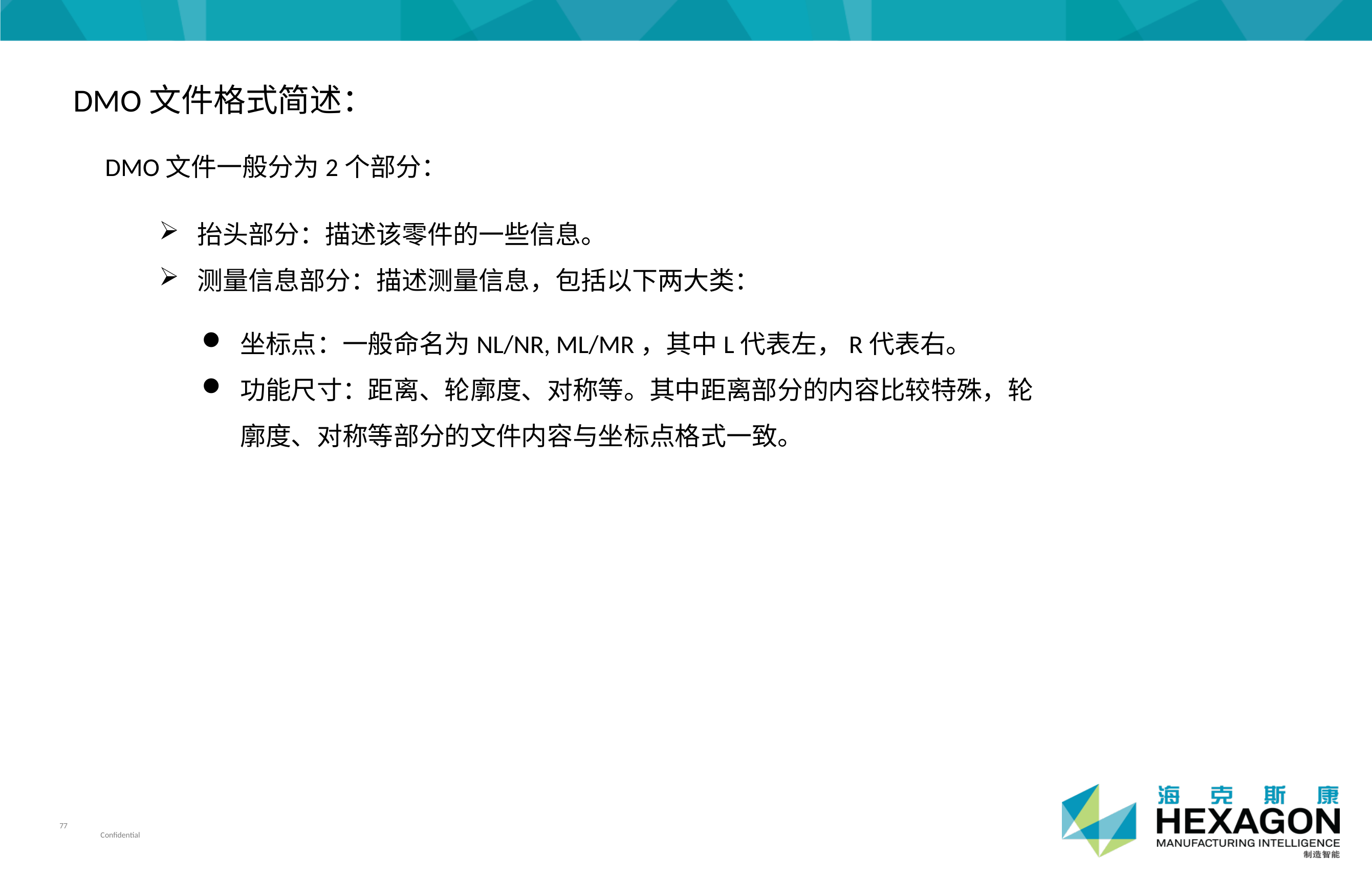

DMO文件格式简述：
DMO文件一般分为2个部分：
抬头部分：描述该零件的一些信息。
测量信息部分：描述测量信息，包括以下两大类：
坐标点：一般命名为NL/NR, ML/MR，其中L代表左，R代表右。
功能尺寸：距离、轮廓度、对称等。其中距离部分的内容比较特殊，轮廓度、对称等部分的文件内容与坐标点格式一致。